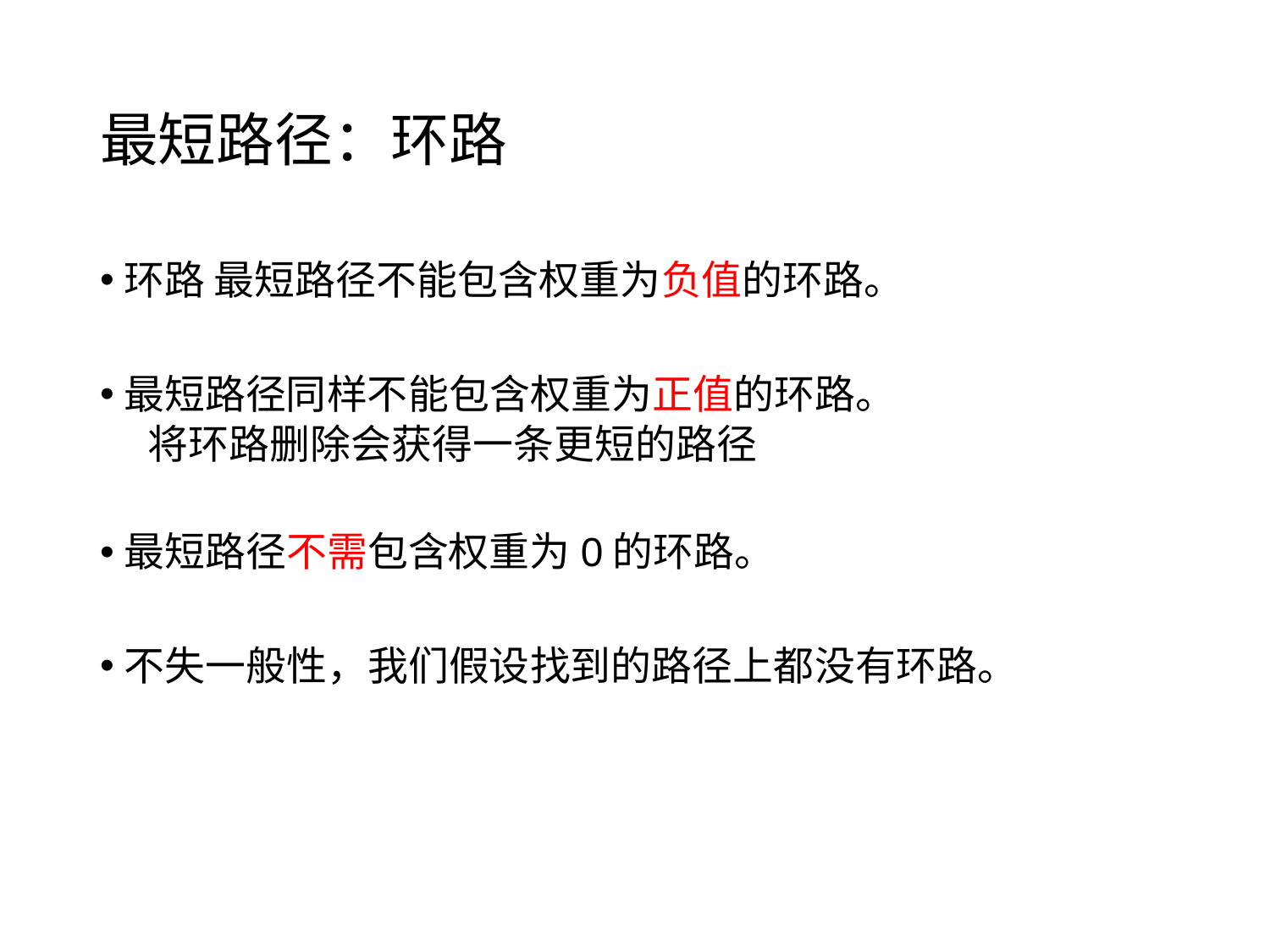

# 最短路径：环路
环路 最短路径不能包含权重为负值的环路。

最短路径同样不能包含权重为正值的环路。
将环路删除会获得一条更短的路径

最短路径不需包含权重为0的环路。

不失一般性，我们假设找到的路径上都没有环路。